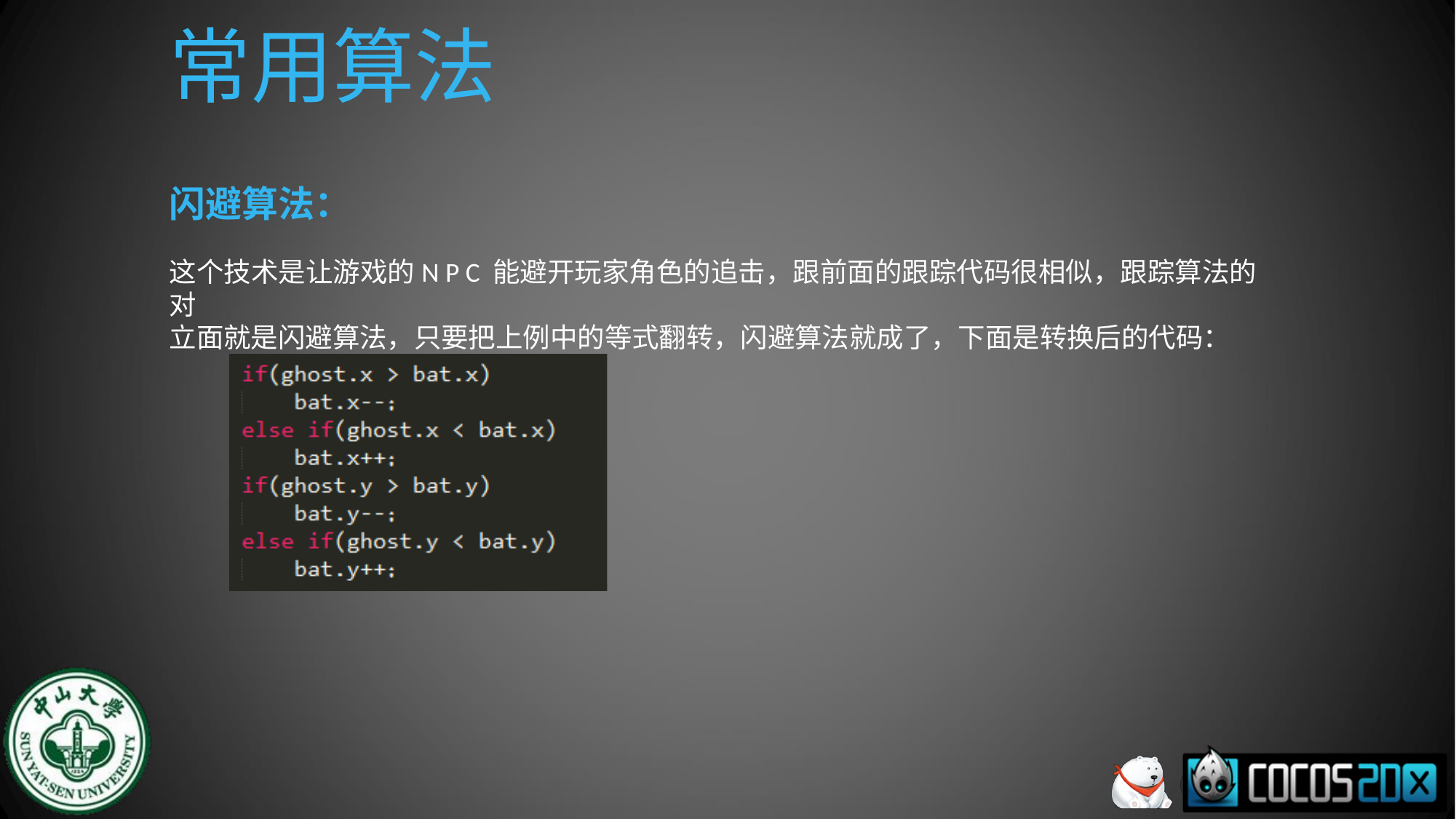

# 常用算法
闪避算法：
这个技术是让游戏的N P C 能避开玩家角色的追击，跟前面的跟踪代码很相似，跟踪算法的对
立面就是闪避算法，只要把上例中的等式翻转，闪避算法就成了，下面是转换后的代码：